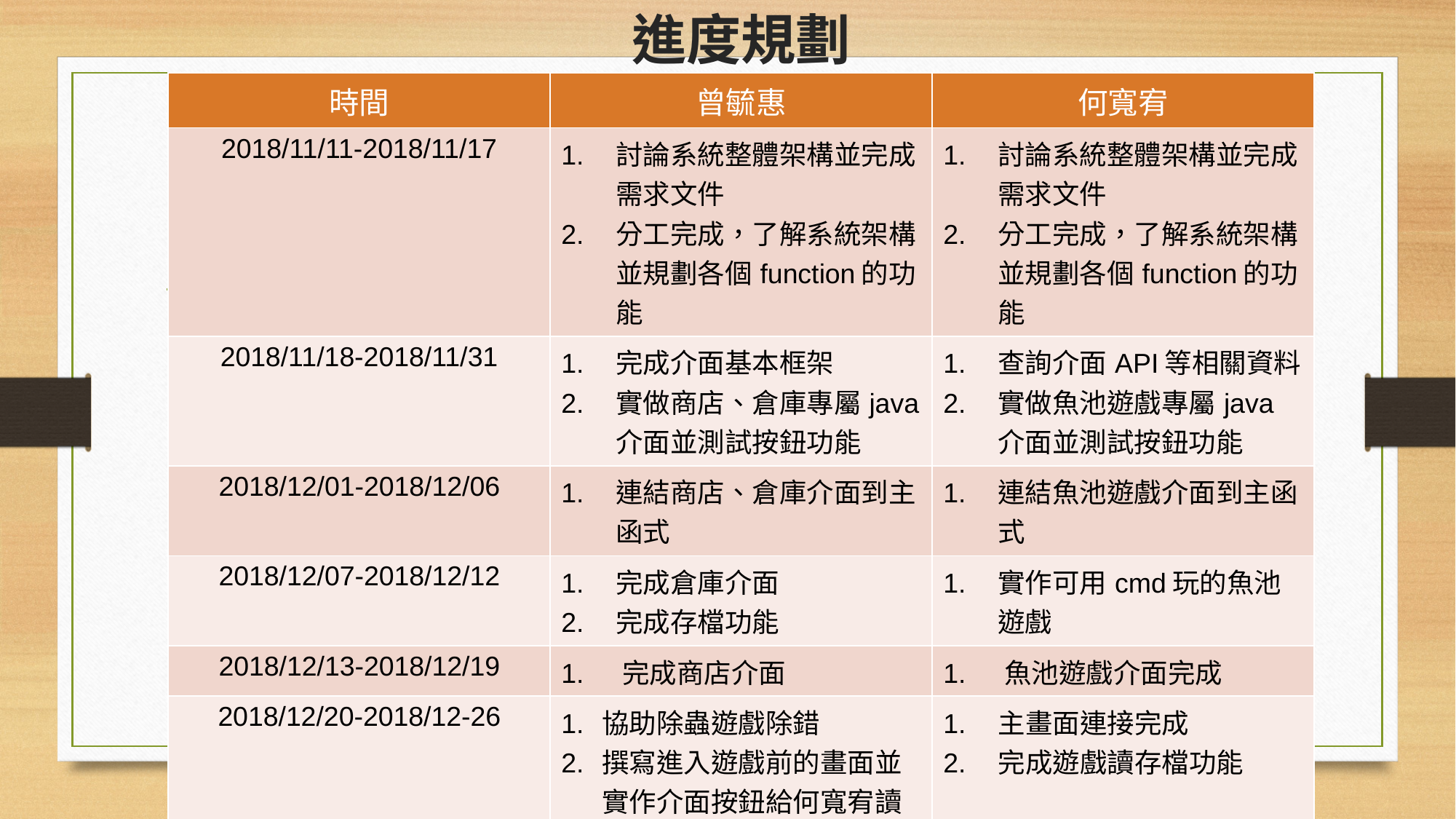

# 進度規劃
| 時間 | 曾毓惠 | 何寬宥 |
| --- | --- | --- |
| 2018/11/11-2018/11/17 | 討論系統整體架構並完成需求文件 分工完成，了解系統架構並規劃各個function的功能 | 討論系統整體架構並完成需求文件 分工完成，了解系統架構並規劃各個function的功能 |
| 2018/11/18-2018/11/31 | 完成介面基本框架 實做商店、倉庫專屬java介面並測試按鈕功能 | 查詢介面API等相關資料 實做魚池遊戲專屬java介面並測試按鈕功能 |
| 2018/12/01-2018/12/06 | 連結商店、倉庫介面到主函式 | 連結魚池遊戲介面到主函式 |
| 2018/12/07-2018/12/12 | 完成倉庫介面 完成存檔功能 | 實作可用cmd玩的魚池遊戲 |
| 2018/12/13-2018/12/19 | 完成商店介面 | 魚池遊戲介面完成 |
| 2018/12/20-2018/12-26 | 協助除蟲遊戲除錯 撰寫進入遊戲前的畫面並實作介面按鈕給何寬宥讀存檔 | 主畫面連接完成 完成遊戲讀存檔功能 |
| 2018/12/27-2019/01/09 | 整體遊戲除錯和微調整 完成期末報告 | 整體遊戲除錯和微調整 完成期末報告 |